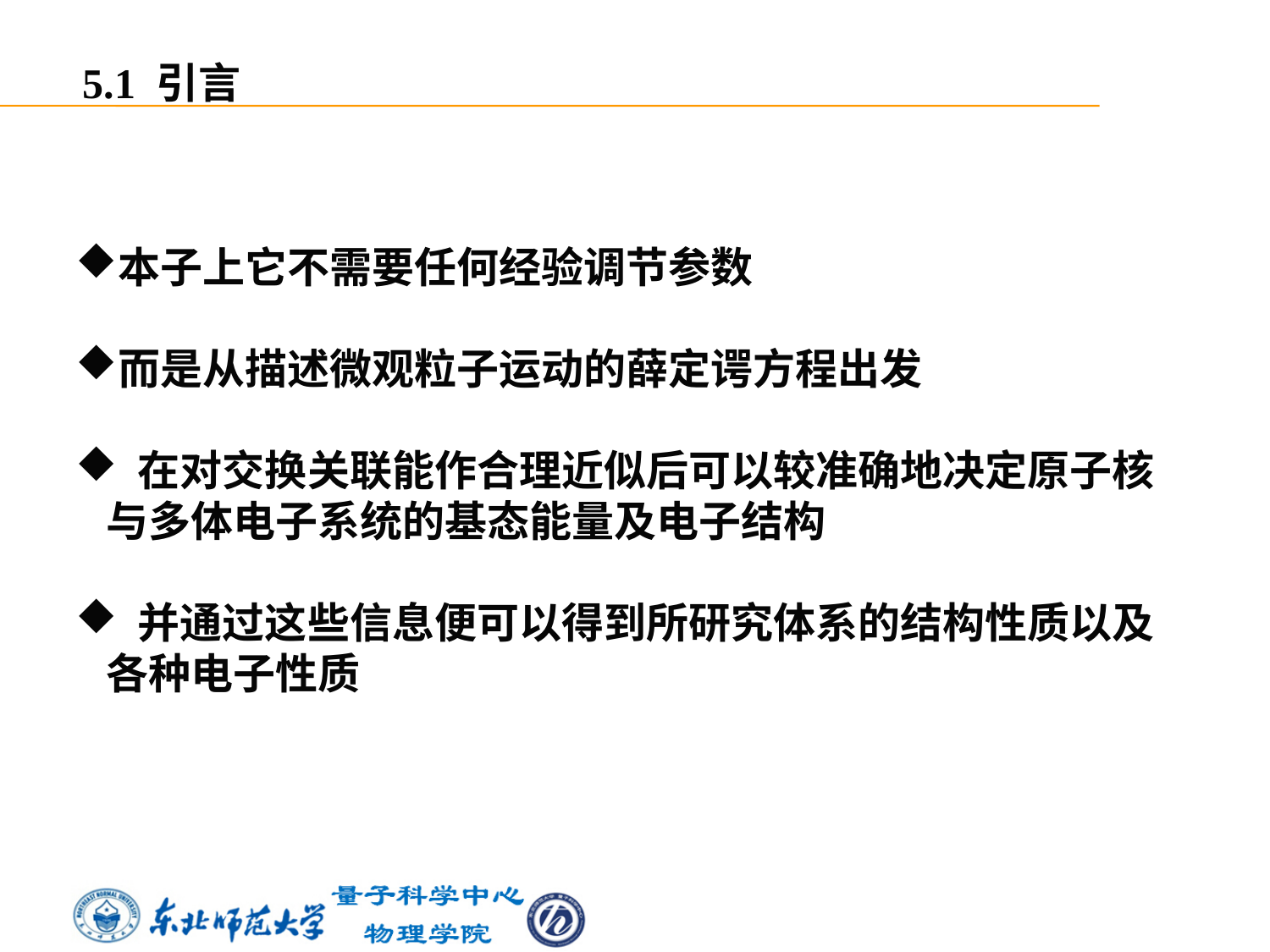

5.1 引言

本子上它不需要任何经验调节参数

而是从描述微观粒子运动的薛定谔方程出发

 在对交换关联能作合理近似后可以较准确地决定原子核与多体电子系统的基态能量及电子结构

 并通过这些信息便可以得到所研究体系的结构性质以及各种电子性质